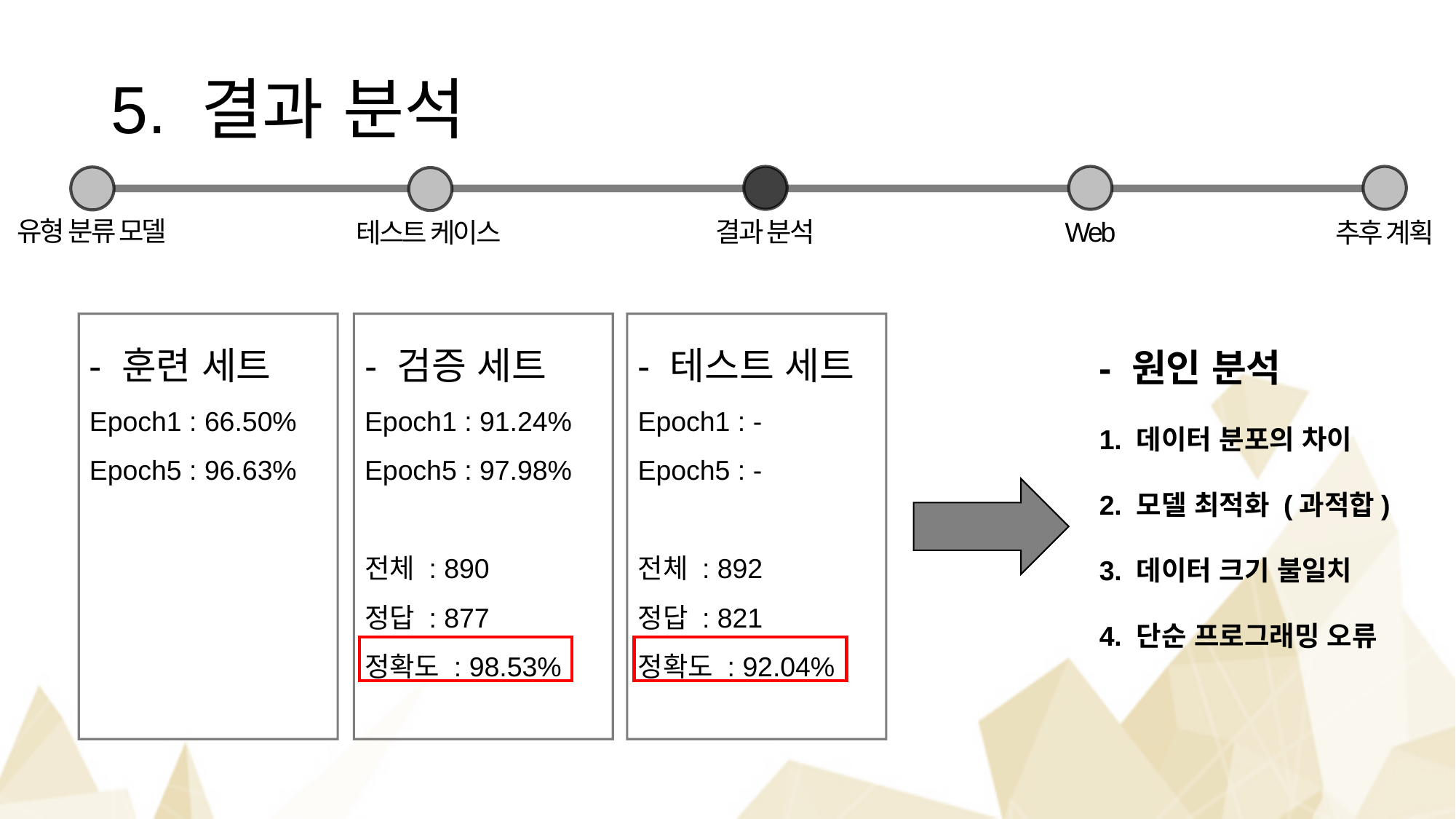

# 5. 결과 분석

유형 분류 모델
Web
결과 분석
테스트 케이스
추후 계획
- 원인 분석
1. 데이터 분포의 차이
2. 모델 최적화 (과적합)
3. 데이터 크기 불일치
4. 단순 프로그래밍 오류
- 훈련 세트
Epoch1 : 66.50%
Epoch5 : 96.63%

- 검증 세트
Epoch1 : 91.24%
Epoch5 : 97.98%

전체 : 890
정답 : 877
정확도 : 98.53%

- 테스트 세트
Epoch1 : -
Epoch5 : -

전체 : 892
정답 : 821
정확도 : 92.04%